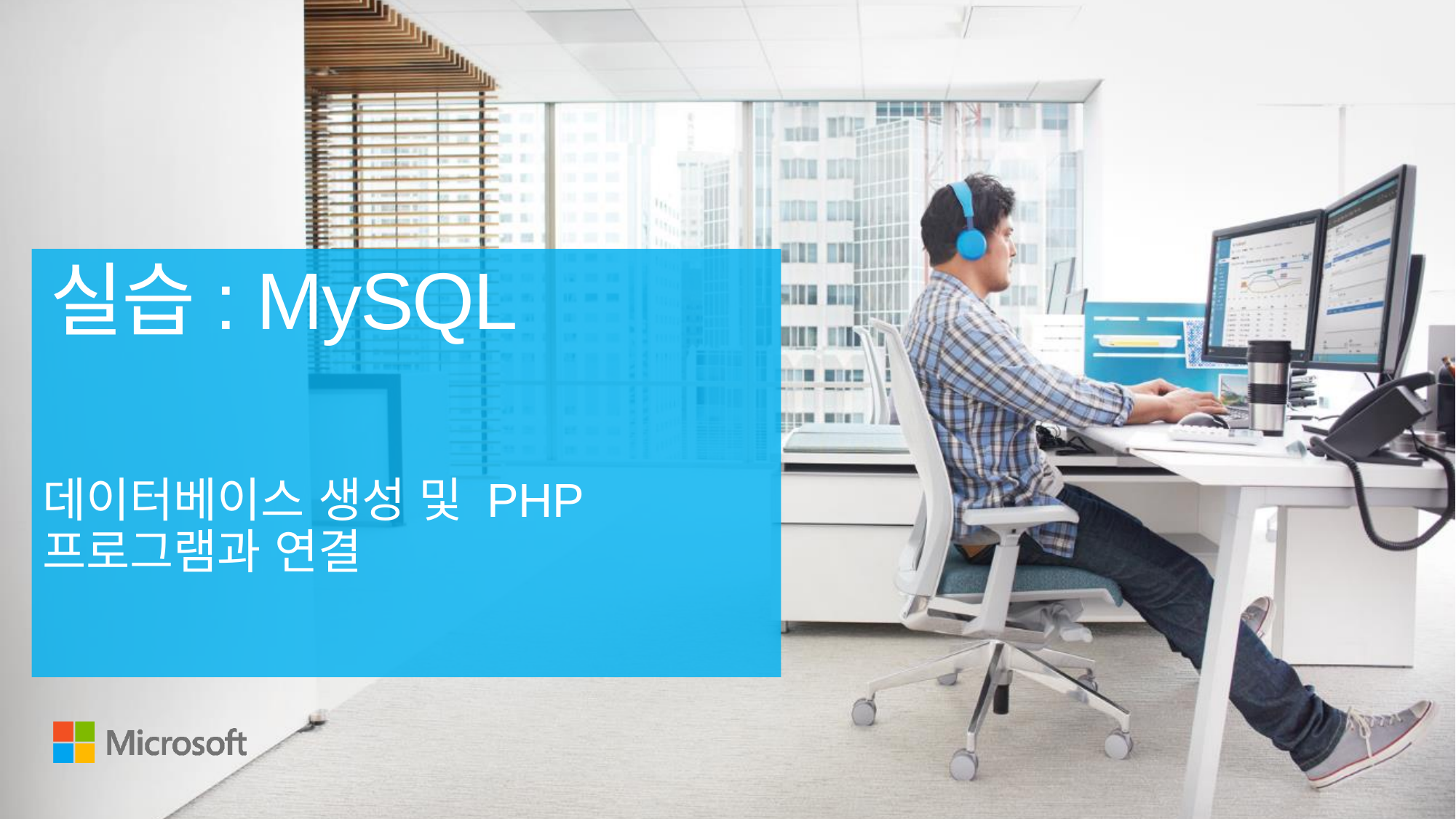

# 실습: MySQL
데이터베이스 생성 및 PHP 프로그램과 연결